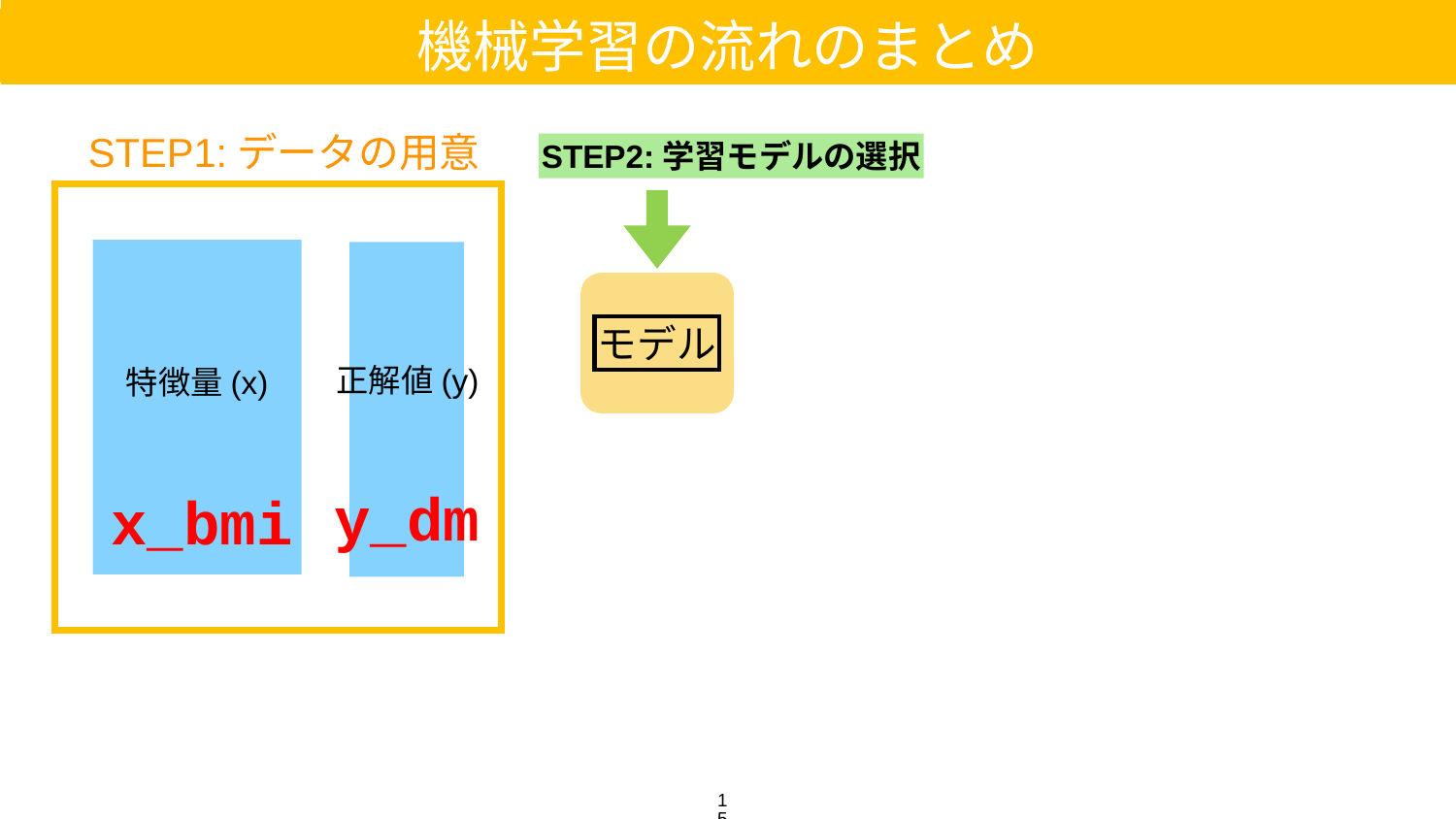

機械学習の流れのまとめ
STEP1:データの用意
STEP2:学習モデルの選択

モデル
正解値(y)
特徴量(x)
y_dm
x_bmi
15